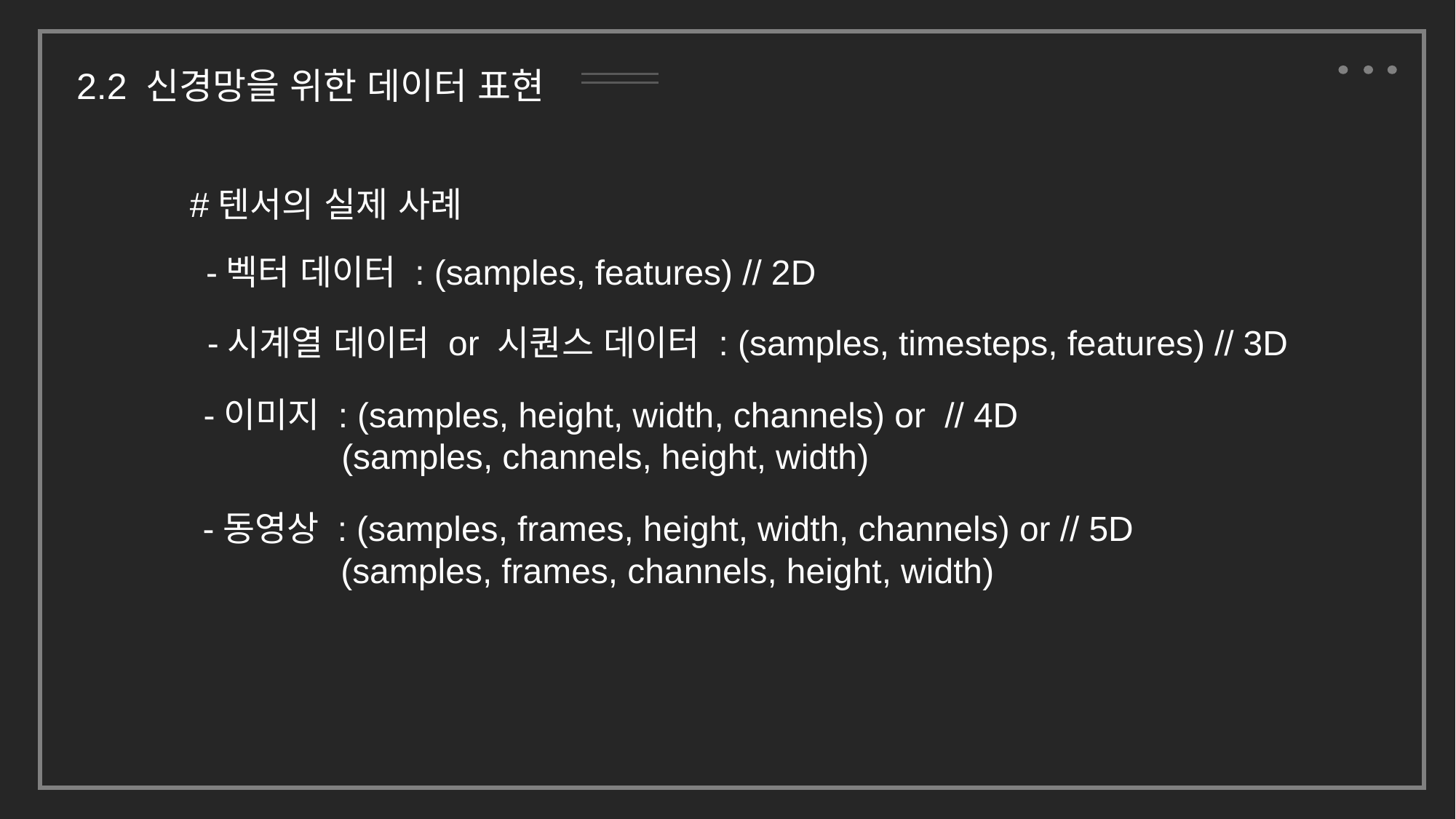

2.2 신경망을 위한 데이터 표현

#텐서의 실제 사례
-벡터 데이터 : (samples, features) // 2D
-시계열 데이터 or 시퀀스 데이터 : (samples, timesteps, features) // 3D
-이미지 : (samples, height, width, channels) or  // 4D
	   (samples, channels, height, width)
-동영상 : (samples, frames, height, width, channels) or // 5D
	   (samples, frames, channels, height, width)